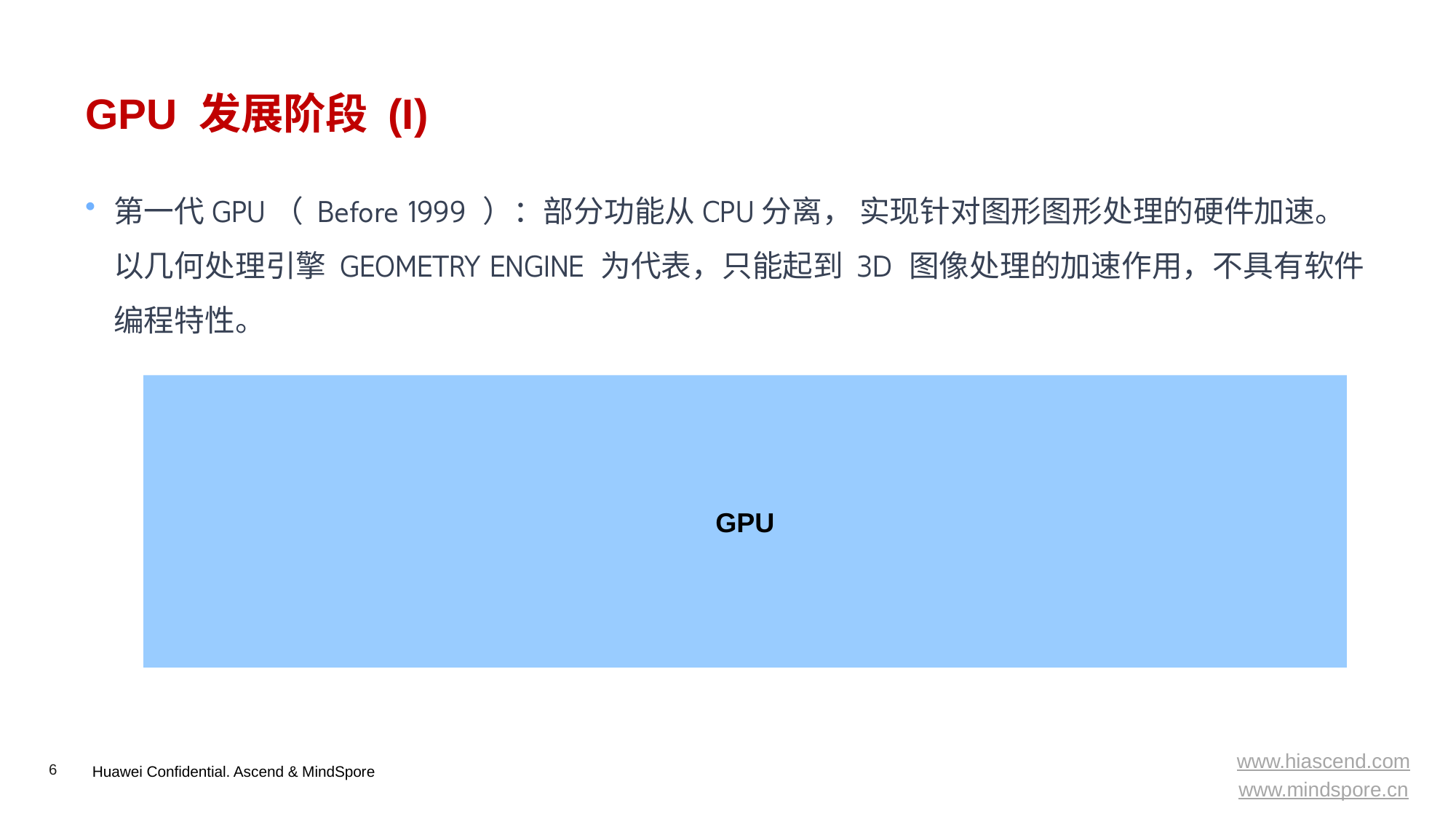

# GPU 发展阶段 (I)
第一代GPU（ Before 1999 ）：部分功能从CPU分离， 实现针对图形图形处理的硬件加速。以几何处理引擎 GEOMETRY ENGINE 为代表，只能起到 3D 图像处理的加速作用，不具有软件编程特性。

GPU